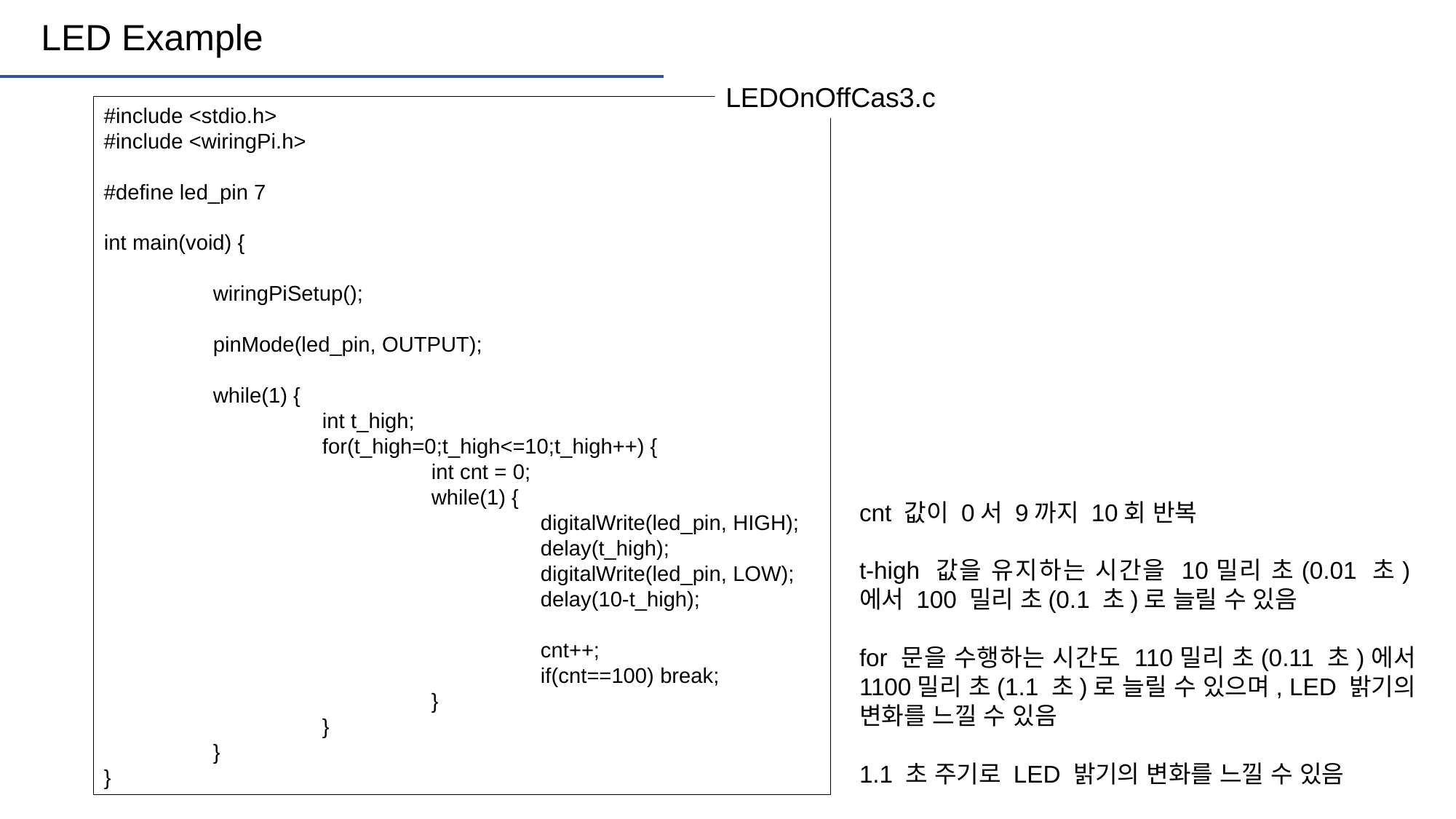

LED Example
LEDOnOffCas3.c
#include <stdio.h>
#include <wiringPi.h>

#define led_pin 7

int main(void) {

	wiringPiSetup();

	pinMode(led_pin, OUTPUT);

	while(1) {
		int t_high;
		for(t_high=0;t_high<=10;t_high++) {
			int cnt = 0;
			while(1) {
				digitalWrite(led_pin, HIGH);
				delay(t_high);
				digitalWrite(led_pin, LOW);
				delay(10-t_high);

				cnt++;
				if(cnt==100) break;
			}
		}
	}
}
cnt 값이 0서 9까지 10회 반복

t-high 값을 유지하는 시간을 10밀리 초(0.01 초)에서 100 밀리 초(0.1 초)로 늘릴 수 있음

for 문을 수행하는 시간도 110밀리 초(0.11 초)에서 1100밀리 초(1.1 초)로 늘릴 수 있으며, LED 밝기의 변화를 느낄 수 있음

1.1 초 주기로 LED 밝기의 변화를 느낄 수 있음